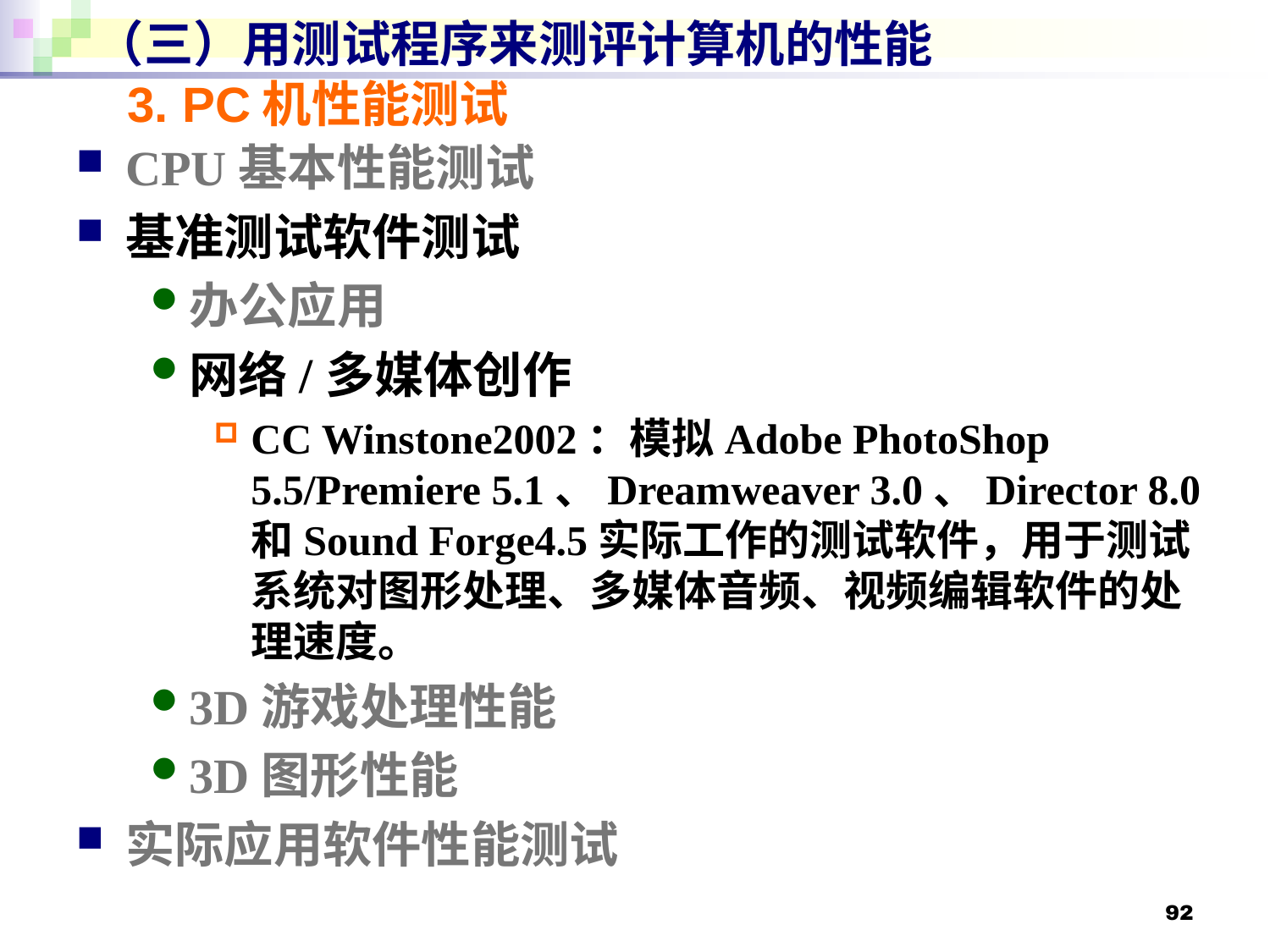

# （三）用测试程序来测评计算机的性能
3. PC机性能测试
CPU基本性能测试
基准测试软件测试
办公应用
网络/多媒体创作
CC Winstone2002：模拟Adobe PhotoShop 5.5/Premiere 5.1、Dreamweaver 3.0、Director 8.0和Sound Forge4.5实际工作的测试软件，用于测试系统对图形处理、多媒体音频、视频编辑软件的处理速度。
3D游戏处理性能
3D图形性能
实际应用软件性能测试
92